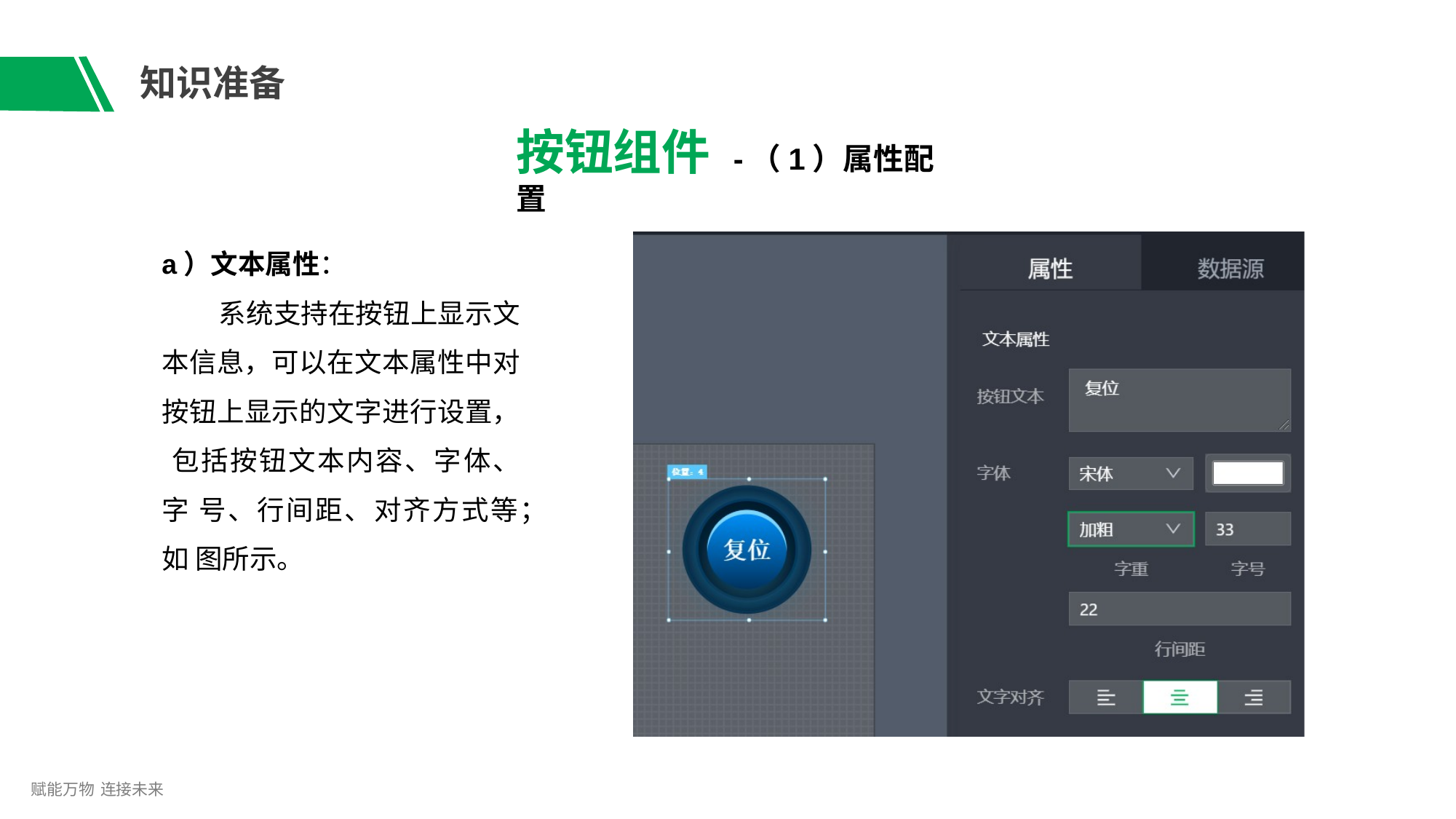

# 知识准备
按钮组件 -（1）属性配置

a）文本属性：
系统支持在按钮上显示文 本信息，可以在文本属性中对 按钮上显示的文字进行设置，  包括按钮文本内容、字体、字 号、行间距、对齐方式等；如 图所示。
赋能万物 连接未来